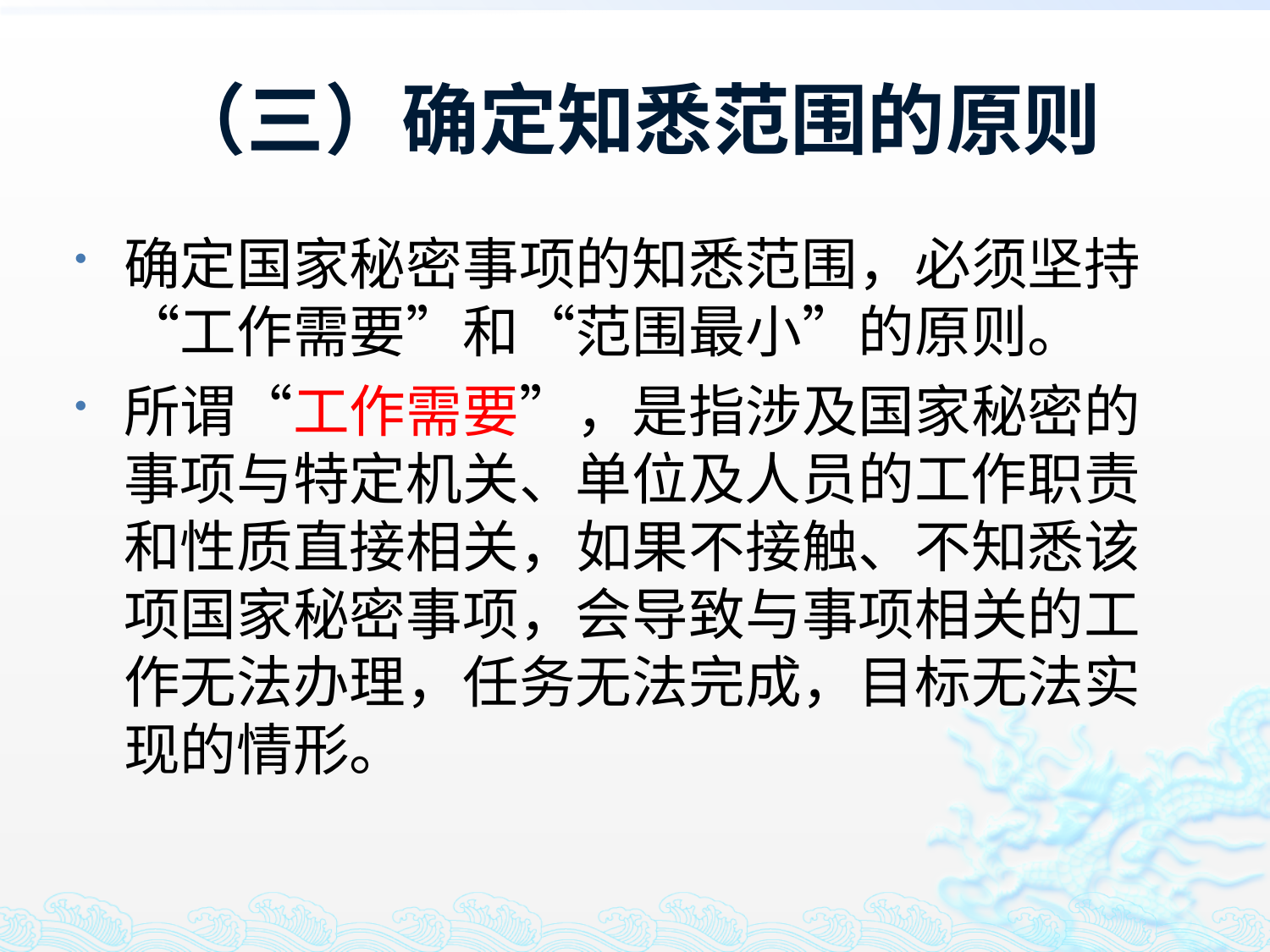

# （三）确定知悉范围的原则
确定国家秘密事项的知悉范围，必须坚持“工作需要”和“范围最小”的原则。
所谓“工作需要”，是指涉及国家秘密的事项与特定机关、单位及人员的工作职责和性质直接相关，如果不接触、不知悉该项国家秘密事项，会导致与事项相关的工作无法办理，任务无法完成，目标无法实现的情形。